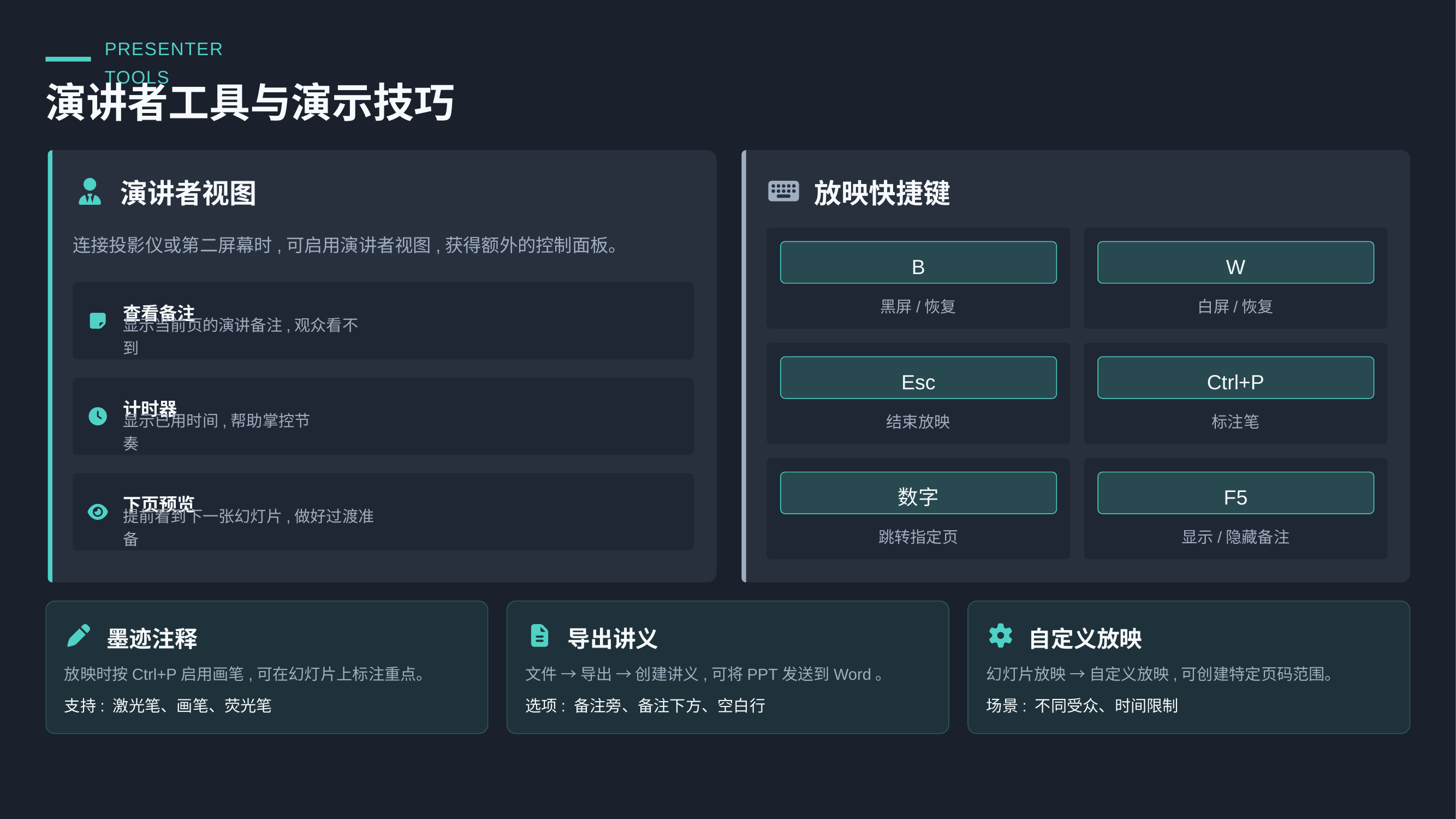

PRESENTER TOOLS

演讲者工具与演示技巧

演讲者视图
放映快捷键

连接投影仪或第二屏幕时,可启用演讲者视图,获得额外的控制面板。

B
W

黑屏/恢复
白屏/恢复
查看备注

显示当前页的演讲备注,观众看不到

Esc
Ctrl+P

计时器

结束放映
标注笔
显示已用时间,帮助掌控节奏

数字
F5
下页预览

提前看到下一张幻灯片,做好过渡准备
跳转指定页
显示/隐藏备注

墨迹注释
导出讲义
自定义放映

放映时按Ctrl+P启用画笔,可在幻灯片上标注重点。
文件 → 导出 → 创建讲义,可将PPT发送到Word。
幻灯片放映 → 自定义放映,可创建特定页码范围。
支持: 激光笔、画笔、荧光笔
选项: 备注旁、备注下方、空白行
场景: 不同受众、时间限制